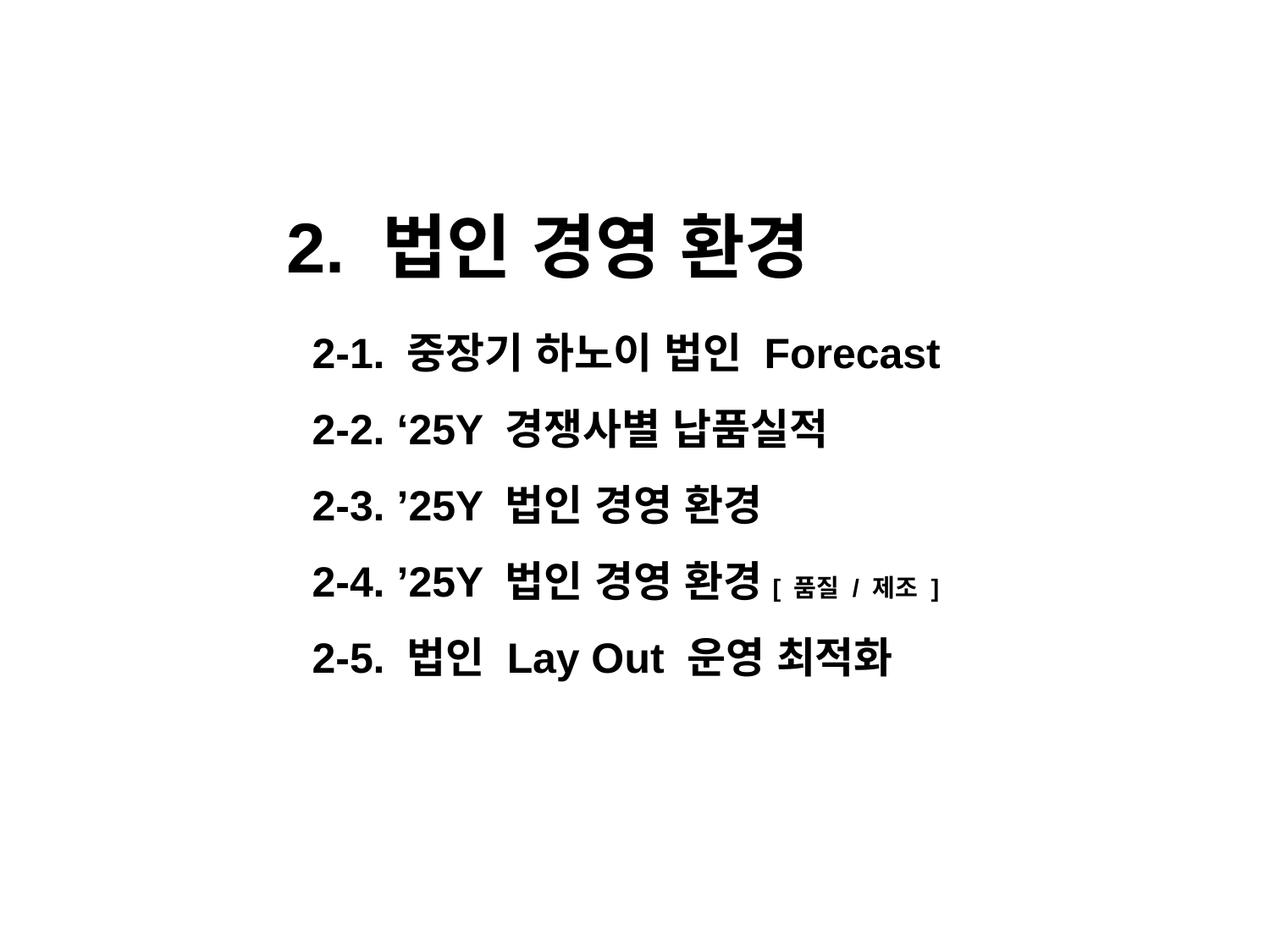

2. 법인 경영 환경
2-1. 중장기 하노이 법인 Forecast
2-2. ‘25Y 경쟁사별 납품실적
2-3. ’25Y 법인 경영 환경
2-4. ’25Y 법인 경영 환경[ 품질 / 제조 ]
2-5. 법인 Lay Out 운영 최적화